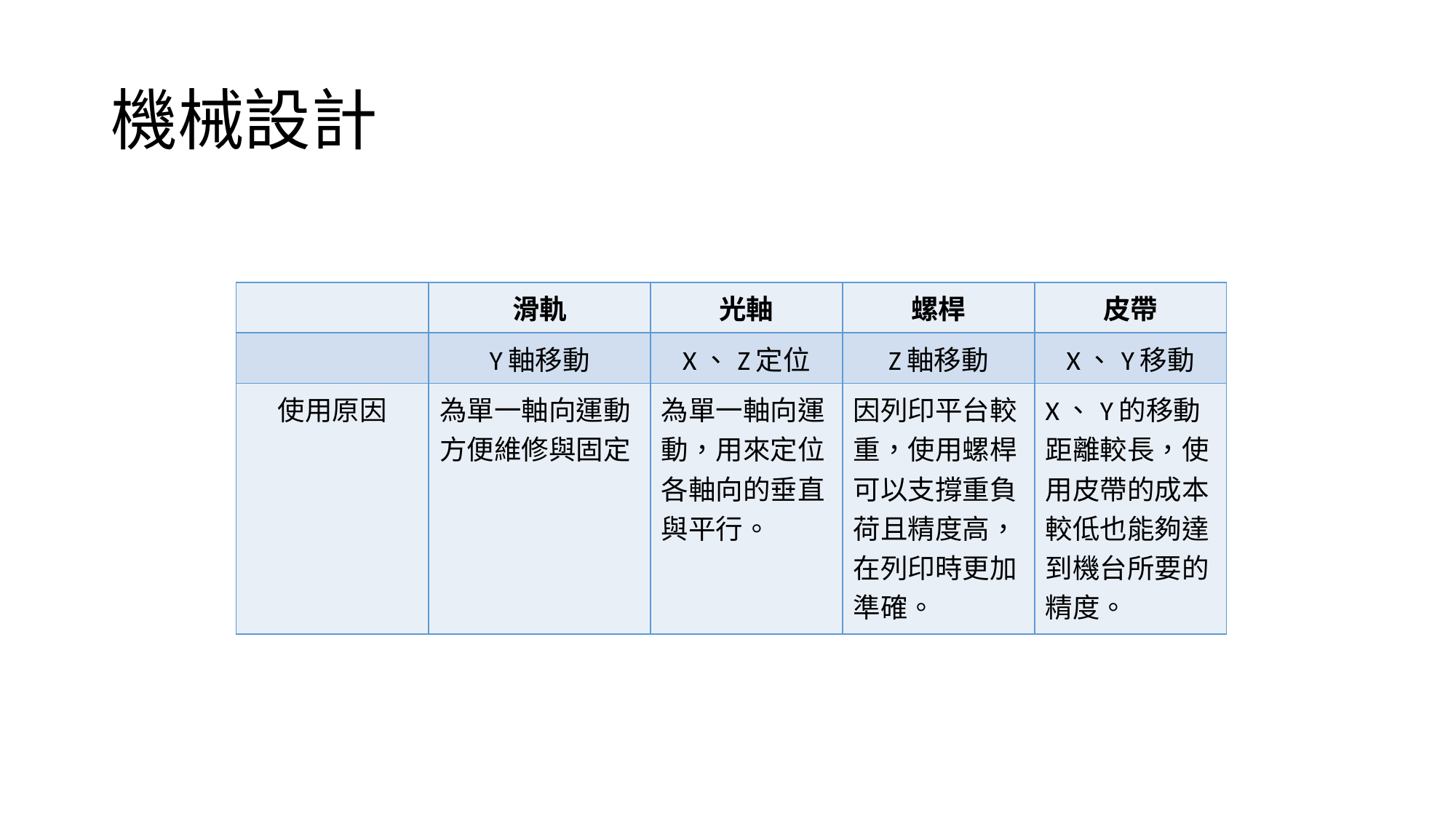

# 機械設計
|  | 滑軌 | 光軸 | 螺桿 | 皮帶 |
| --- | --- | --- | --- | --- |
|  | Y軸移動 | X、Z定位 | Z軸移動 | X、Y移動 |
| 使用原因 | 為單一軸向運動 方便維修與固定 | 為單一軸向運動，用來定位各軸向的垂直與平行。 | 因列印平台較重，使用螺桿可以支撐重負荷且精度高，在列印時更加準確。 | X、Y的移動距離較長，使用皮帶的成本較低也能夠達到機台所要的精度。 |